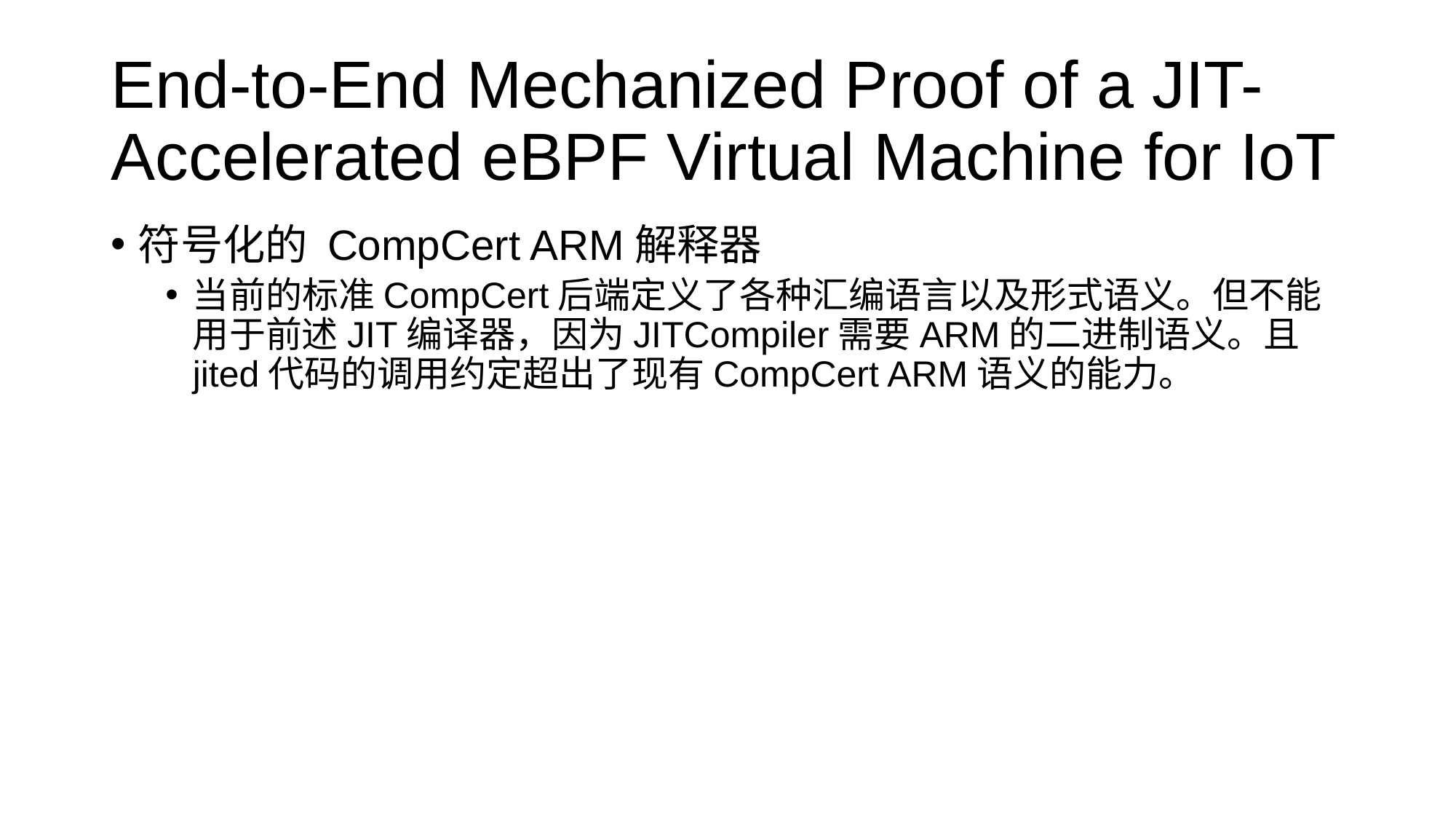

# End-to-End Mechanized Proof of a JIT-Accelerated eBPF Virtual Machine for IoT
符号化的 CompCert ARM解释器
当前的标准CompCert后端定义了各种汇编语言以及形式语义。但不能用于前述JIT编译器，因为JITCompiler需要ARM的二进制语义。且jited代码的调用约定超出了现有CompCert ARM语义的能力。